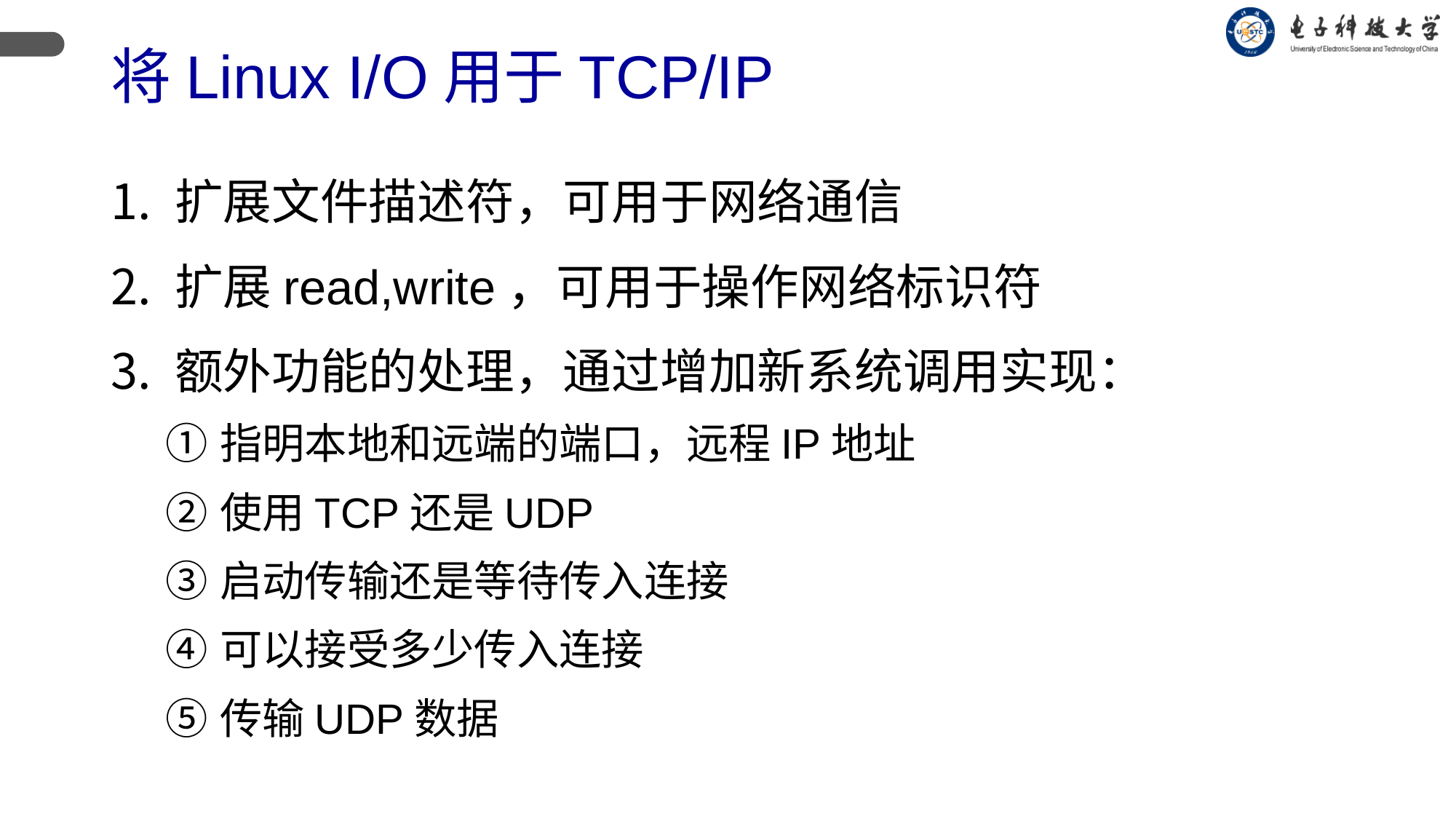

# 将Linux I/O用于TCP/IP
扩展文件描述符，可用于网络通信
扩展read,write，可用于操作网络标识符
额外功能的处理，通过增加新系统调用实现：
指明本地和远端的端口，远程IP地址
使用TCP还是UDP
启动传输还是等待传入连接
可以接受多少传入连接
传输UDP数据